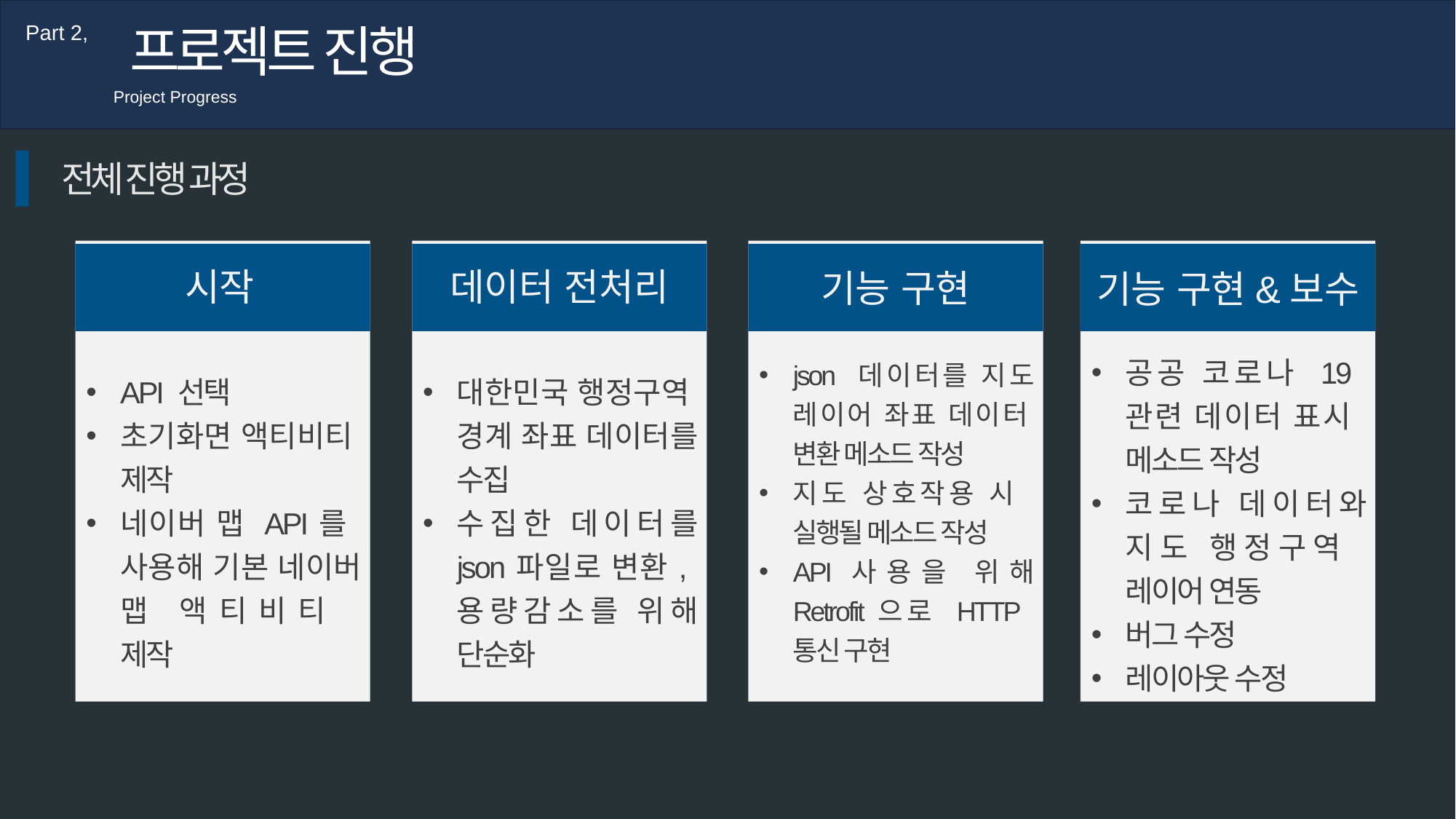

프로젝트 진행
Part 2,
Project Progress

전체 진행 과정

시작
데이터 전처리
기능 구현
기능 구현&보수
공공 코로나 19
관련 데이터 표시
메소드 작성
코로나 데이터와 지도 행정구역
레이어 연동
버그 수정
레이아웃 수정
json 데이터를 지도 레이어 좌표 데이터
변환 메소드 작성
지도 상호작용 시
실행될 메소드 작성
API사용을 위해 Retrofit으로 HTTP
통신 구현
API 선택
초기화면 액티비티  제작
네이버 맵 API를
사용해 기본 네이버 맵 액티비티
제작
대한민국 행정구역  경계 좌표 데이터를 수집
수집한 데이터를 json파일로 변환,
용량감소를 위해 단순화